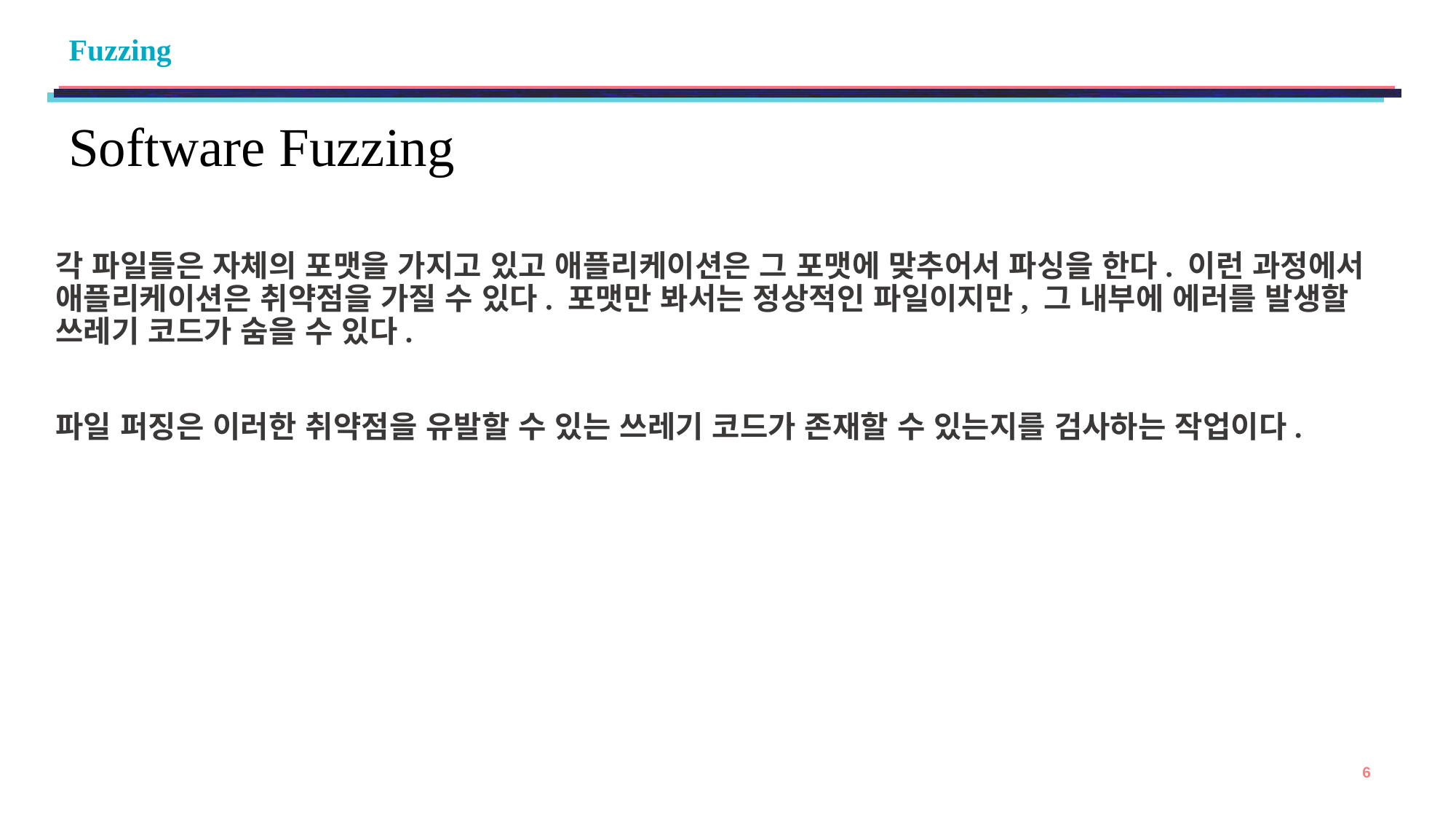

# Fuzzing
Software Fuzzing
각 파일들은 자체의 포맷을 가지고 있고 애플리케이션은 그 포맷에 맞추어서 파싱을 한다. 이런 과정에서 애플리케이션은 취약점을 가질 수 있다. 포맷만 봐서는 정상적인 파일이지만, 그 내부에 에러를 발생할 쓰레기 코드가 숨을 수 있다.

파일 퍼징은 이러한 취약점을 유발할 수 있는 쓰레기 코드가 존재할 수 있는지를 검사하는 작업이다.